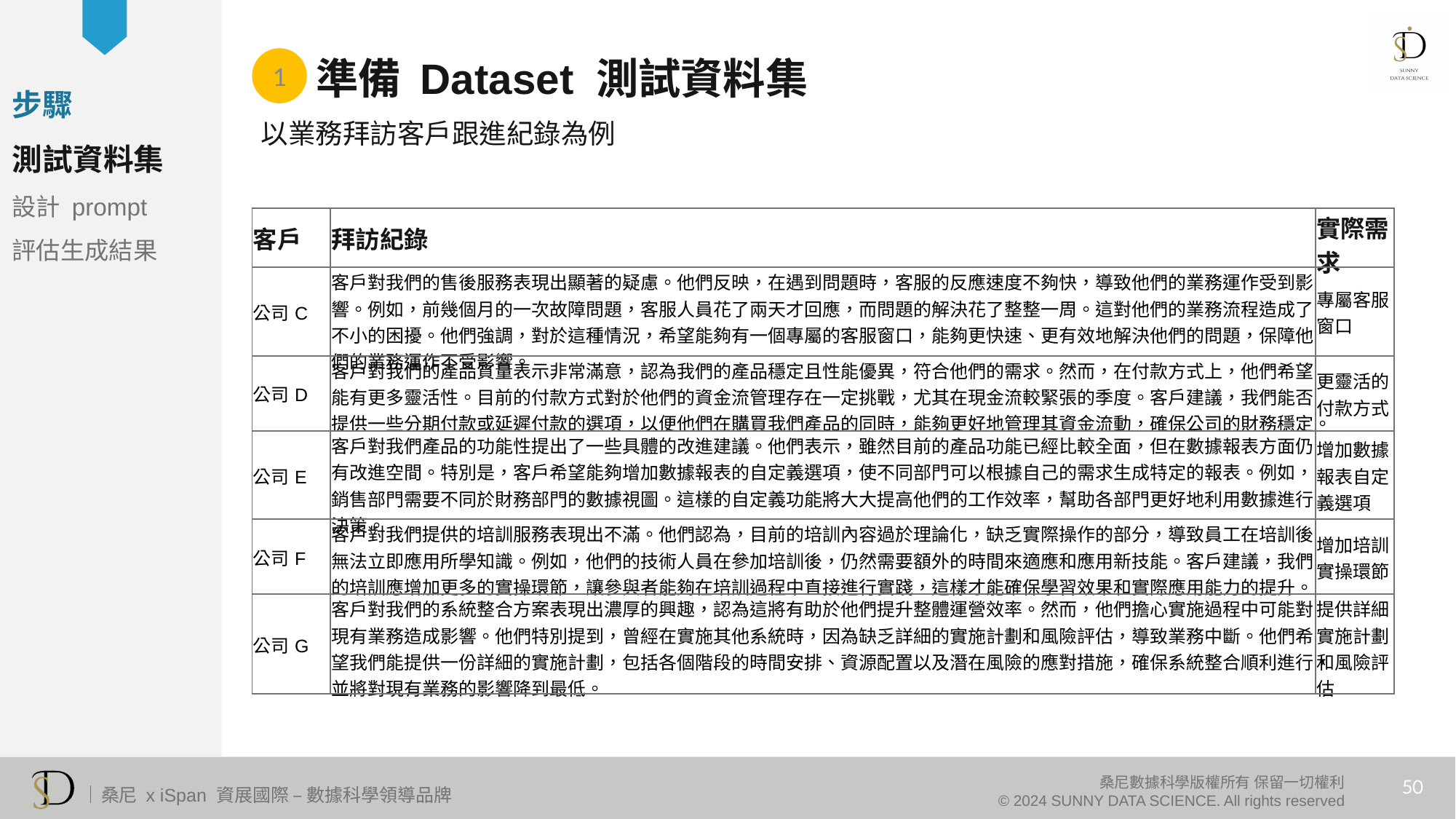

步驟
測試資料集
設計 prompt
評估生成結果
1
準備 Dataset 測試資料集
以業務拜訪客戶跟進紀錄為例
| 客戶 | 拜訪紀錄 | 實際需求 |
| --- | --- | --- |
| 公司C | 客戶對我們的售後服務表現出顯著的疑慮。他們反映，在遇到問題時，客服的反應速度不夠快，導致他們的業務運作受到影響。例如，前幾個月的一次故障問題，客服人員花了兩天才回應，而問題的解決花了整整一周。這對他們的業務流程造成了不小的困擾。他們強調，對於這種情況，希望能夠有一個專屬的客服窗口，能夠更快速、更有效地解決他們的問題，保障他們的業務運作不受影響。 | 專屬客服窗口 |
| 公司D | 客戶對我們的產品質量表示非常滿意，認為我們的產品穩定且性能優異，符合他們的需求。然而，在付款方式上，他們希望能有更多靈活性。目前的付款方式對於他們的資金流管理存在一定挑戰，尤其在現金流較緊張的季度。客戶建議，我們能否提供一些分期付款或延遲付款的選項，以便他們在購買我們產品的同時，能夠更好地管理其資金流動，確保公司的財務穩定。 | 更靈活的付款方式 |
| 公司E | 客戶對我們產品的功能性提出了一些具體的改進建議。他們表示，雖然目前的產品功能已經比較全面，但在數據報表方面仍有改進空間。特別是，客戶希望能夠增加數據報表的自定義選項，使不同部門可以根據自己的需求生成特定的報表。例如，銷售部門需要不同於財務部門的數據視圖。這樣的自定義功能將大大提高他們的工作效率，幫助各部門更好地利用數據進行決策。 | 增加數據報表自定義選項 |
| 公司F | 客戶對我們提供的培訓服務表現出不滿。他們認為，目前的培訓內容過於理論化，缺乏實際操作的部分，導致員工在培訓後無法立即應用所學知識。例如，他們的技術人員在參加培訓後，仍然需要額外的時間來適應和應用新技能。客戶建議，我們的培訓應增加更多的實操環節，讓參與者能夠在培訓過程中直接進行實踐，這樣才能確保學習效果和實際應用能力的提升。 | 增加培訓實操環節 |
| 公司G | 客戶對我們的系統整合方案表現出濃厚的興趣，認為這將有助於他們提升整體運營效率。然而，他們擔心實施過程中可能對現有業務造成影響。他們特別提到，曾經在實施其他系統時，因為缺乏詳細的實施計劃和風險評估，導致業務中斷。他們希望我們能提供一份詳細的實施計劃，包括各個階段的時間安排、資源配置以及潛在風險的應對措施，確保系統整合順利進行，並將對現有業務的影響降到最低。 | 提供詳細實施計劃和風險評估 |